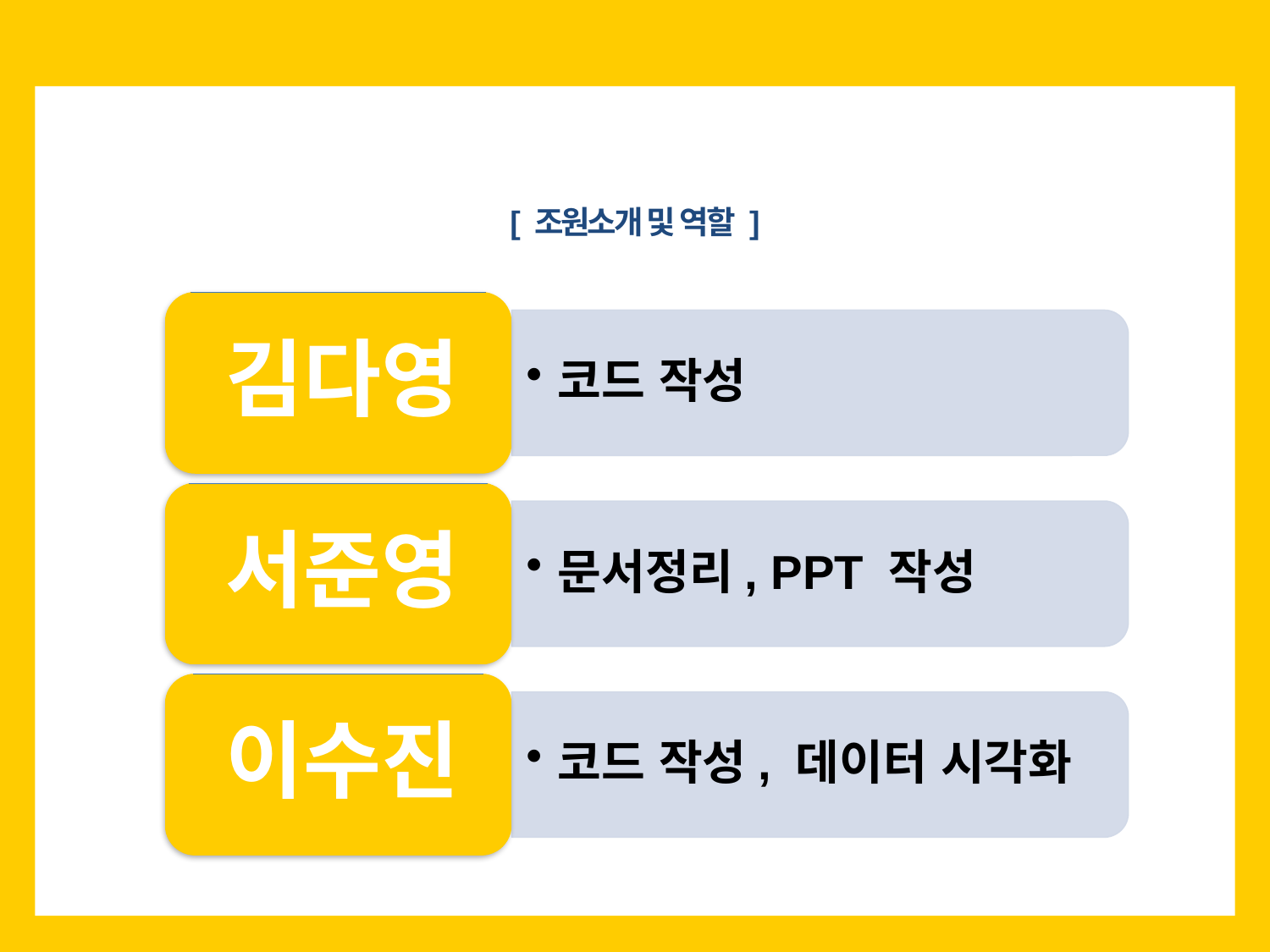

[ 조원소개 및 역할 ]
코드 작성
김다영
문서정리, PPT 작성
서준영
코드 작성, 데이터 시각화
이수진